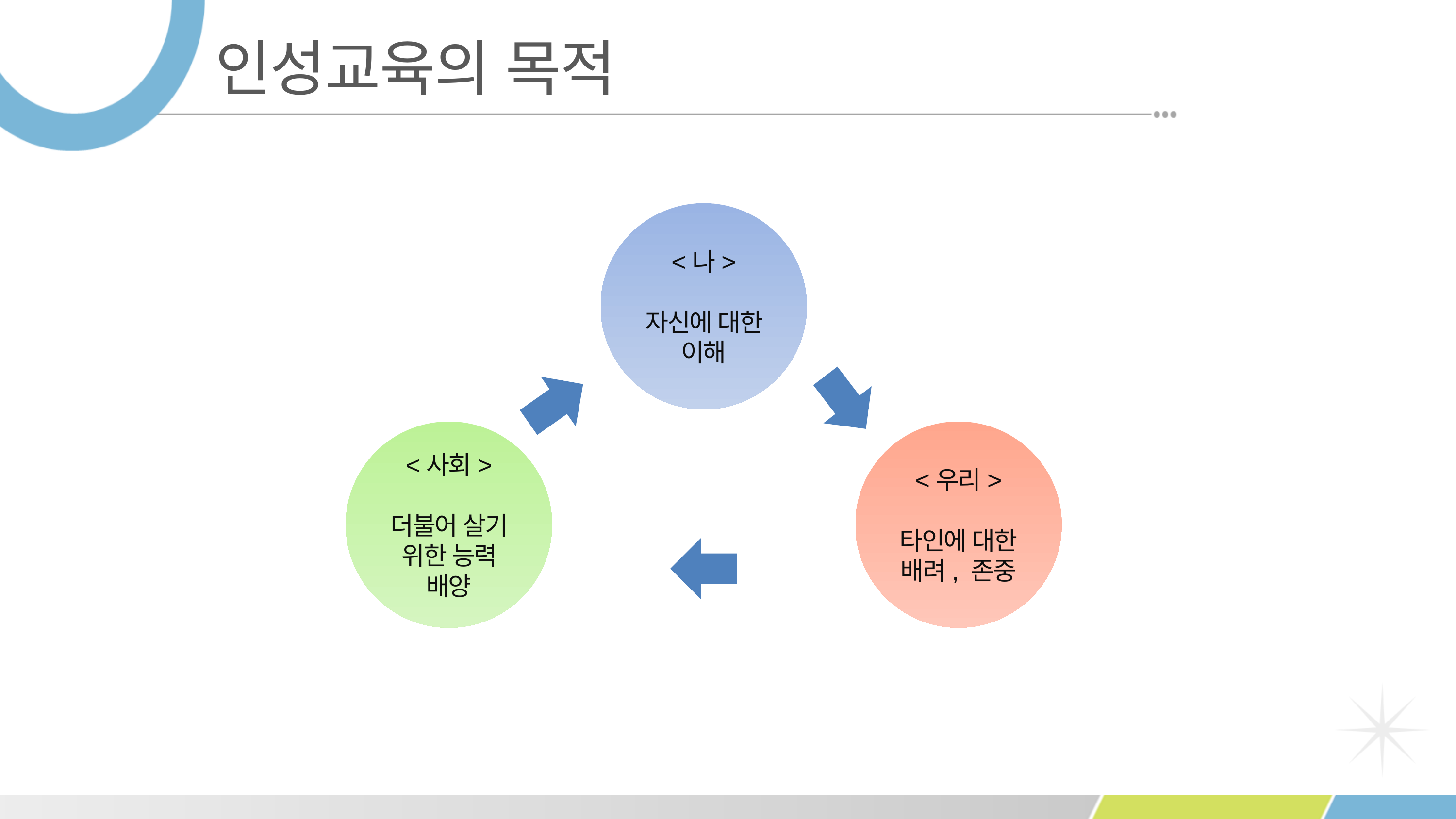

인성교육의 목적
<나>

자신에 대한 이해

<사회>

더불어 살기 위한 능력 배양
<우리>

타인에 대한
배려, 존중